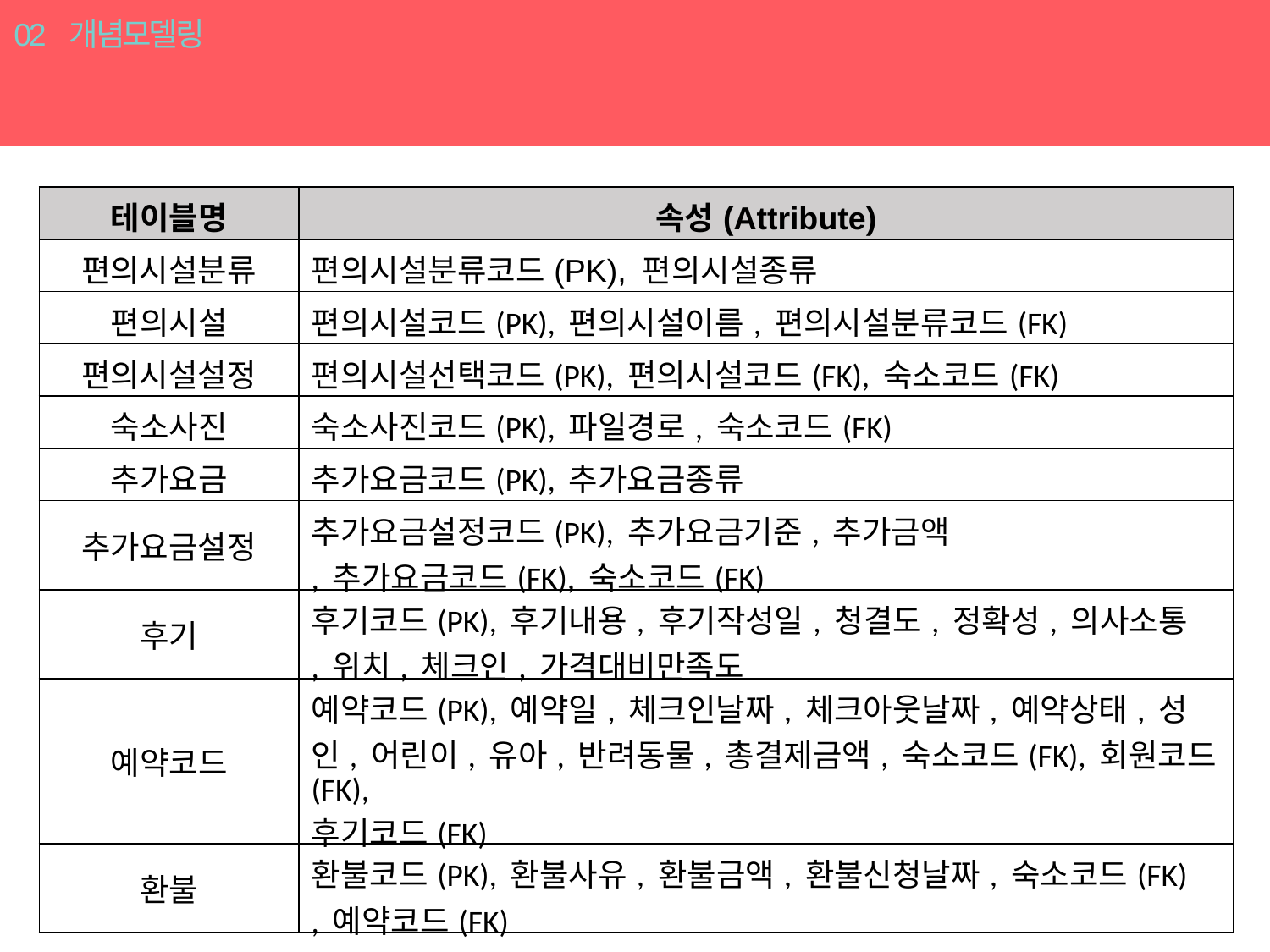

02  개념모델링
개념모델링
| 테이블명 | 속성(Attribute) |
| --- | --- |
| 편의시설분류 | 편의시설분류코드(PK), 편의시설종류 |
| 편의시설 | 편의시설코드(PK), 편의시설이름, 편의시설분류코드(FK) |
| 편의시설설정 | 편의시설선택코드(PK), 편의시설코드(FK), 숙소코드(FK) |
| 숙소사진 | 숙소사진코드(PK), 파일경로, 숙소코드(FK) |
| 추가요금 | 추가요금코드(PK), 추가요금종류 |
| 추가요금설정 | 추가요금설정코드(PK), 추가요금기준, 추가금액 , 추가요금코드(FK), 숙소코드(FK) |
| 후기 | 후기코드(PK), 후기내용, 후기작성일, 청결도, 정확성, 의사소통 , 위치, 체크인, 가격대비만족도 |
| 예약코드 | 예약코드(PK), 예약일, 체크인날짜, 체크아웃날짜, 예약상태, 성인, 어린이, 유아, 반려동물, 총결제금액, 숙소코드(FK), 회원코드(FK), 후기코드(FK) |
| 환불 | 환불코드(PK), 환불사유, 환불금액, 환불신청날짜, 숙소코드(FK) , 예약코드(FK) |